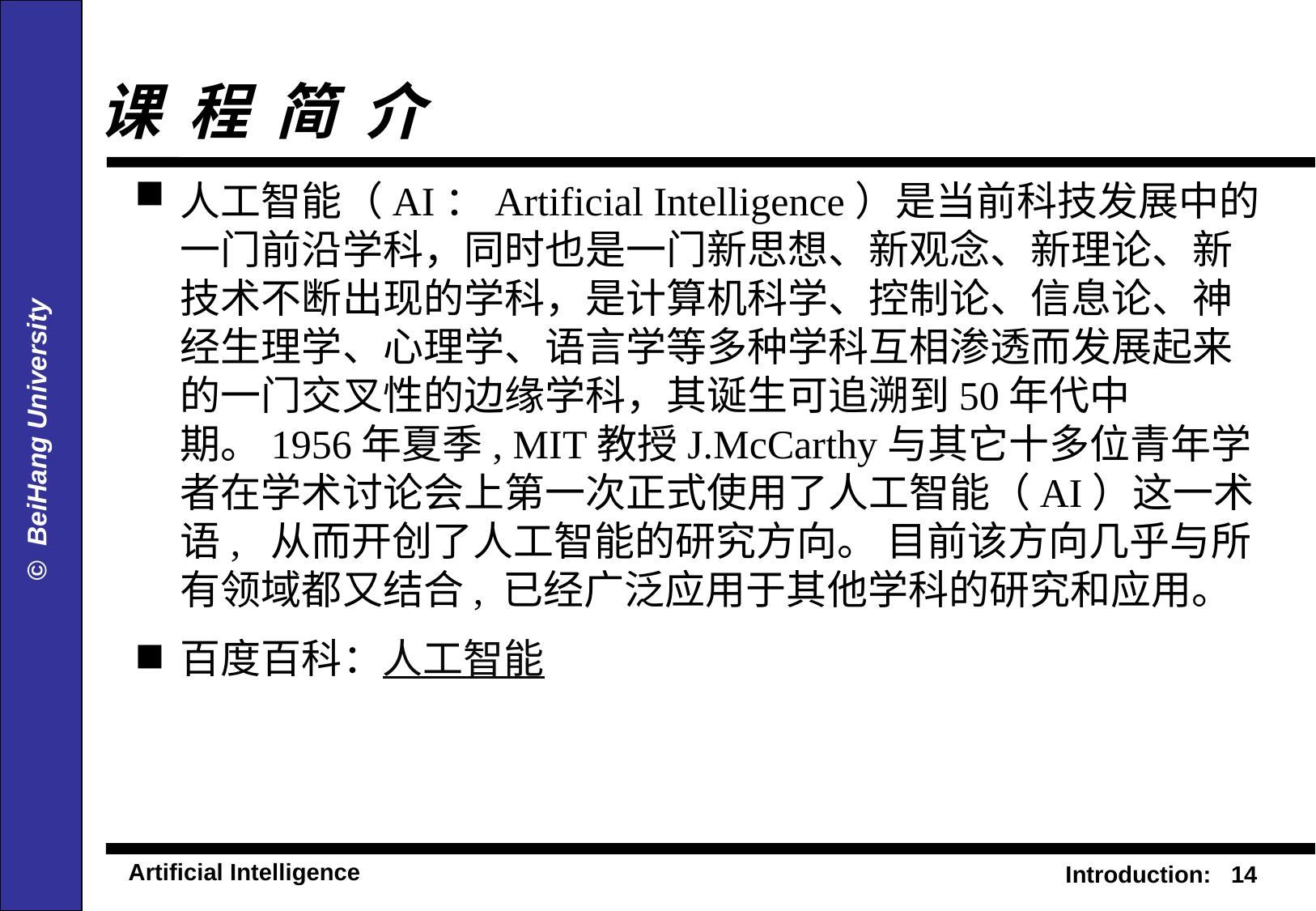

课  程  简  介
人工智能（AI：Artificial Intelligence）是当前科技发展中的一门前沿学科，同时也是一门新思想、新观念、新理论、新技术不断出现的学科，是计算机科学、控制论、信息论、神经生理学、心理学、语言学等多种学科互相渗透而发展起来的一门交叉性的边缘学科，其诞生可追溯到50年代中期。1956年夏季, MIT教授J.McCarthy与其它十多位青年学者在学术讨论会上第一次正式使用了人工智能（AI）这一术语,  从而开创了人工智能的研究方向。 目前该方向几乎与所有领域都又结合, 已经广泛应用于其他学科的研究和应用。
百度百科：人工智能